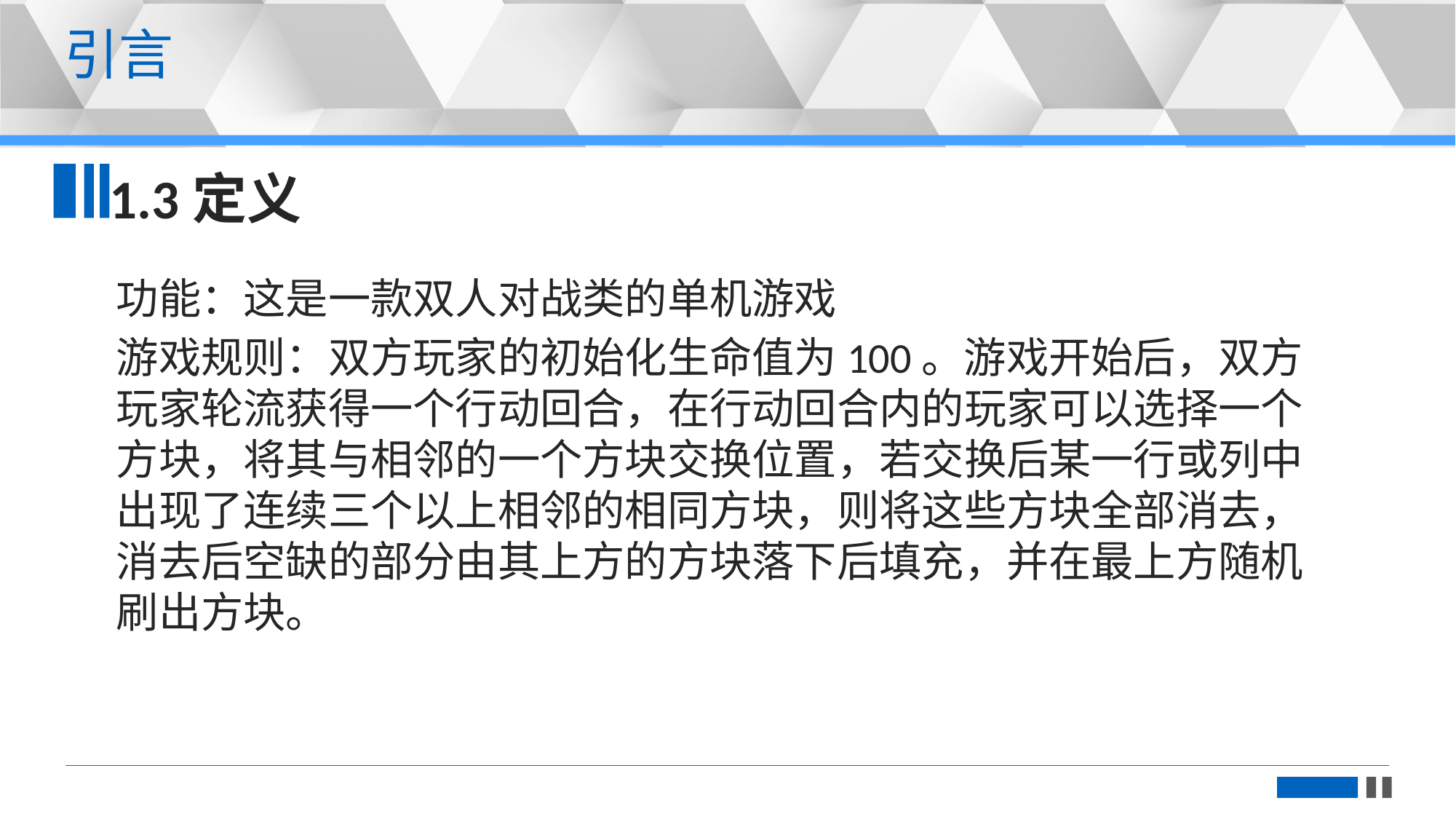

更多精品PPT模板下载：https://shop162430736.taobao.com
引言

1.3定义
功能：这是一款双人对战类的单机游戏
游戏规则：双方玩家的初始化生命值为100。游戏开始后，双方玩家轮流获得一个行动回合，在行动回合内的玩家可以选择一个方块，将其与相邻的一个方块交换位置，若交换后某一行或列中出现了连续三个以上相邻的相同方块，则将这些方块全部消去，消去后空缺的部分由其上方的方块落下后填充，并在最上方随机刷出方块。
6